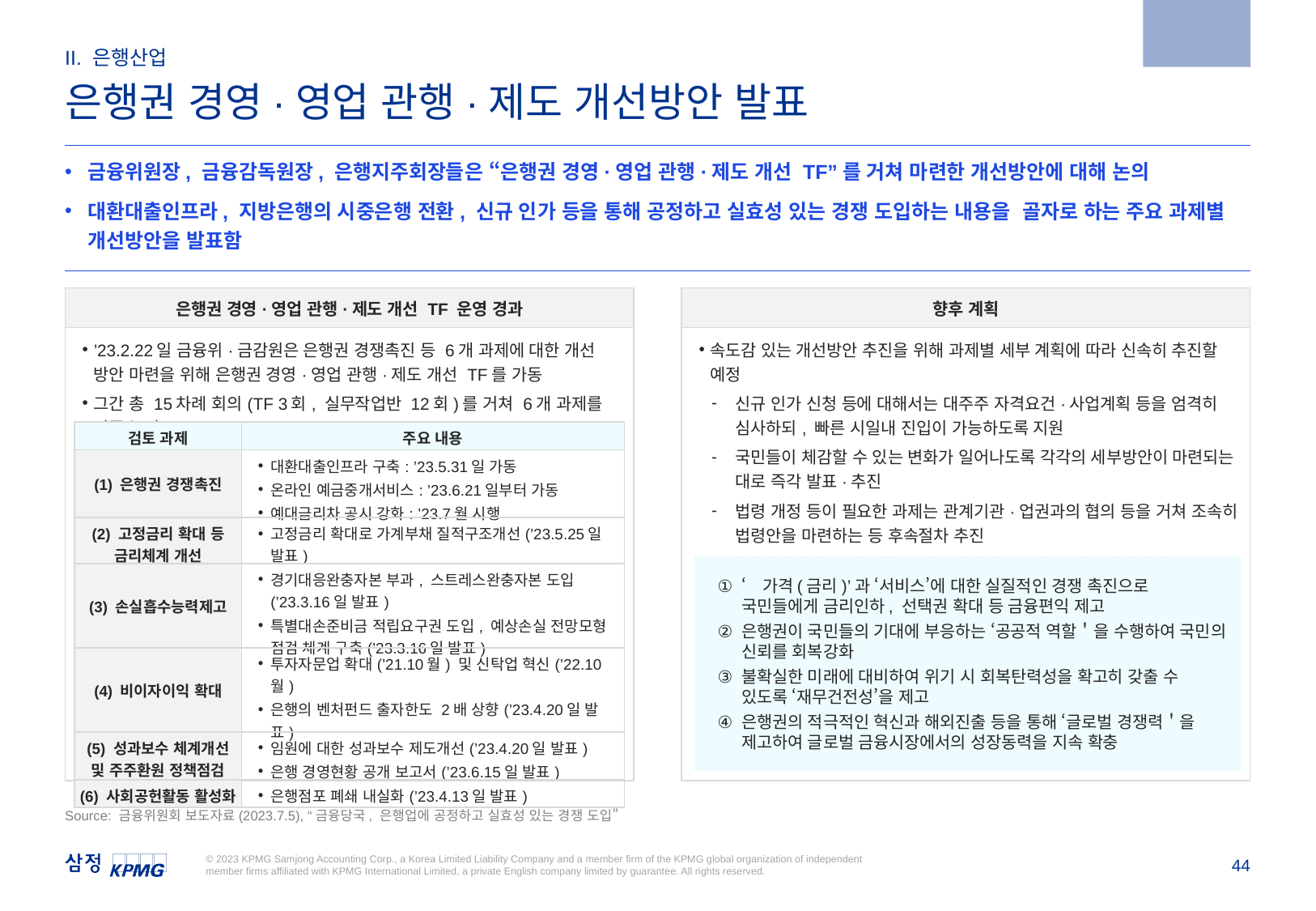

2023.7.5
II. 은행산업
은행권 경영·영업 관행·제도 개선방안 발표
금융위원장, 금융감독원장, 은행지주회장들은 “은행권 경영·영업 관행·제도 개선 TF”를 거쳐 마련한 개선방안에 대해 논의
대환대출인프라, 지방은행의 시중은행 전환, 신규 인가 등을 통해 공정하고 실효성 있는 경쟁 도입하는 내용을  골자로 하는 주요 과제별 개선방안을 발표함
| 은행권 경영·영업 관행·제도 개선 TF 운영 경과 |
| --- |
| ’23.2.22일 금융위·금감원은 은행권 경쟁촉진 등 6개 과제에 대한 개선 방안 마련을 위해 은행권 경영·영업 관행·제도 개선 TF를 가동 그간 총 15차례 회의(TF 3회, 실무작업반 12회)를 거쳐 6개 과제를 집중 논의 |
| 향후 계획 |
| --- |
| 속도감 있는 개선방안 추진을 위해 과제별 세부 계획에 따라 신속히 추진할 예정 신규 인가 신청 등에 대해서는 대주주 자격요건·사업계획 등을 엄격히 심사하되, 빠른 시일내 진입이 가능하도록 지원 국민들이 체감할 수 있는 변화가 일어나도록 각각의 세부방안이 마련되는 대로 즉각 발표·추진 법령 개정 등이 필요한 과제는 관계기관·업권과의 협의 등을 거쳐 조속히 법령안을 마련하는 등 후속절차 추진 은행권 경쟁 촉진 등에 대한 국민들의 체감도를 지속 제고하기 위해 민간전문가, 업권 등과 긴밀히 소통하여 추가적인 과제를 지속 발굴하여 추진할 계획 |
| 검토 과제 | 주요 내용 |
| --- | --- |
| (1) 은행권 경쟁촉진 | 대환대출인프라 구축: ’23.5.31일 가동 온라인 예금중개서비스: ’23.6.21일부터 가동 예대금리차 공시 강화: ’23.7월 시행 |
| (2) 고정금리 확대 등 금리체계 개선 | 고정금리 확대로 가계부채 질적구조개선(’23.5.25일 발표) |
| (3) 손실흡수능력제고 | 경기대응완충자본 부과, 스트레스완충자본 도입(’23.3.16일 발표) 특별대손준비금 적립요구권 도입, 예상손실 전망모형 점검 체계 구축(’23.3.16일 발표) |
| (4) 비이자이익 확대 | 투자자문업 확대(’21.10월) 및 신탁업 혁신(’22.10월) 은행의 벤처펀드 출자한도 2배 상향(’23.4.20일 발표) |
| (5) 성과보수 체계개선 및 주주환원 정책점검 | 임원에 대한 성과보수 제도개선(’23.4.20일 발표) 은행 경영현황 공개 보고서(’23.6.15일 발표) |
| (6) 사회공헌활동 활성화 | 은행점포 폐쇄 내실화(’23.4.13일 발표) |
‘가격(금리)’과 ‘서비스’에 대한 실질적인 경쟁 촉진으로 국민들에게 금리인하, 선택권 확대 등 금융편익 제고
은행권이 국민들의 기대에 부응하는 ‘공공적 역할＇을 수행하여 국민의 신뢰를 회복강화
불확실한 미래에 대비하여 위기 시 회복탄력성을 확고히 갖출 수 있도록 ‘재무건전성’을 제고
은행권의 적극적인 혁신과 해외진출 등을 통해 ‘글로벌 경쟁력＇을 제고하여 글로벌 금융시장에서의 성장동력을 지속 확충
Source: 금융위원회 보도자료(2023.7.5), “금융당국, 은행업에 공정하고 실효성 있는 경쟁 도입”